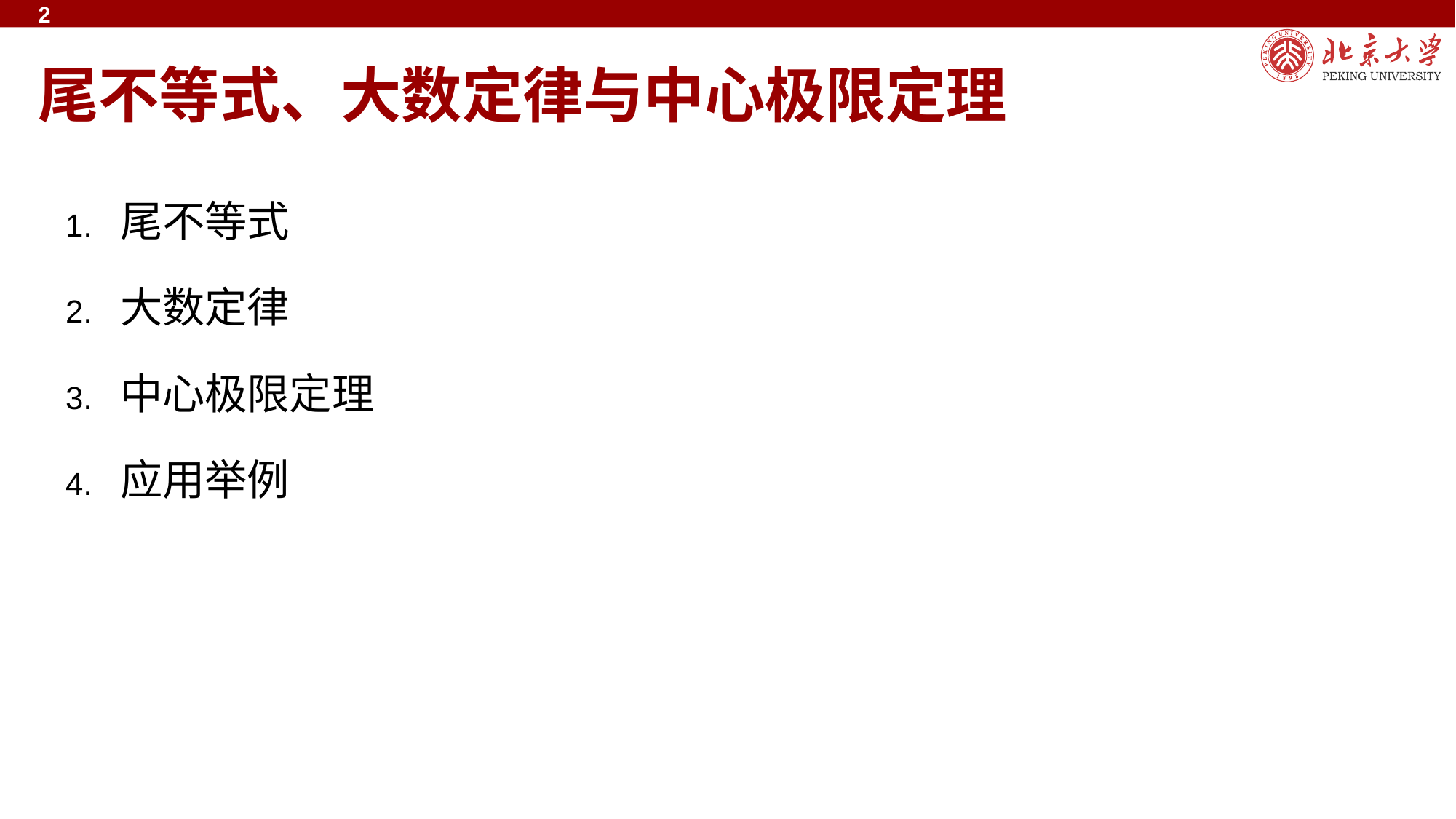

2
# 尾不等式、大数定律与中心极限定理
尾不等式
大数定律
中心极限定理
应用举例